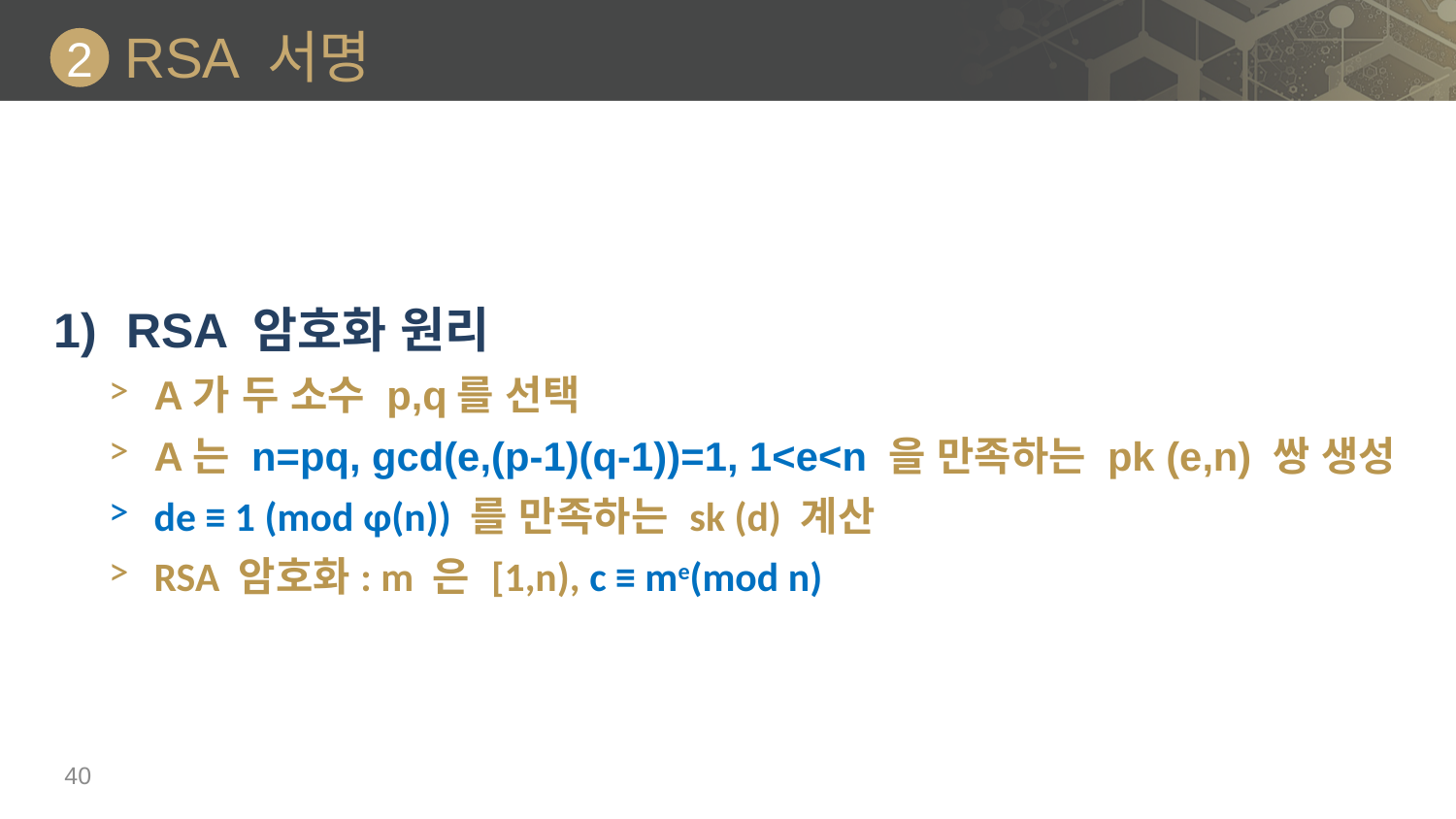

# RSA 서명
2
RSA 암호화 원리
A가 두 소수 p,q를 선택
A는 n=pq, gcd(e,(p-1)(q-1))=1, 1<e<n 을 만족하는 pk (e,n) 쌍 생성
de ≡ 1 (mod φ(n)) 를 만족하는 sk (d) 계산
RSA 암호화: m 은 [1,n), c ≡ me(mod n)
40